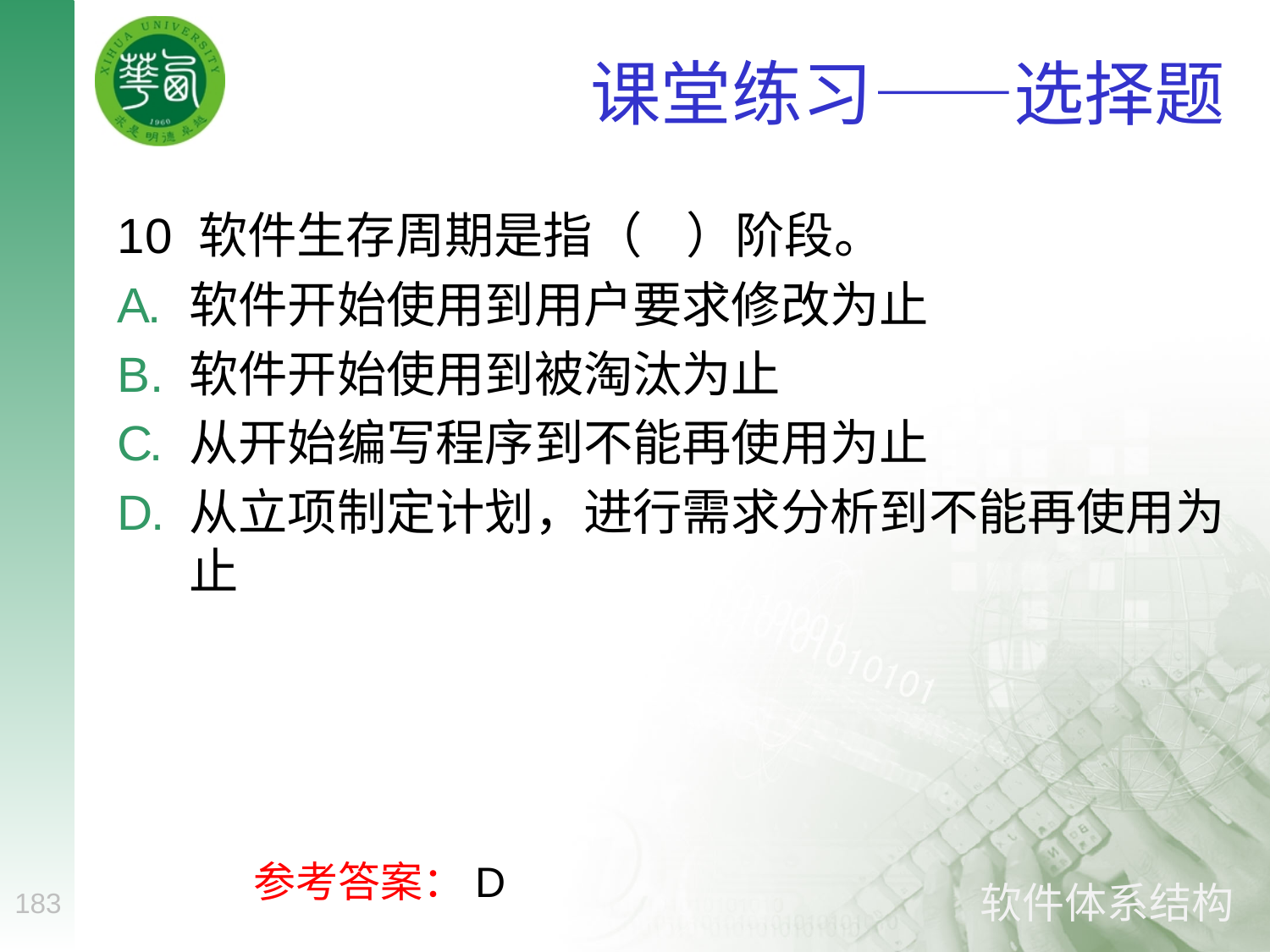

# 课堂练习——选择题
10 软件生存周期是指（    ）阶段。
软件开始使用到用户要求修改为止
软件开始使用到被淘汰为止
从开始编写程序到不能再使用为止
从立项制定计划，进行需求分析到不能再使用为止
参考答案：D

183